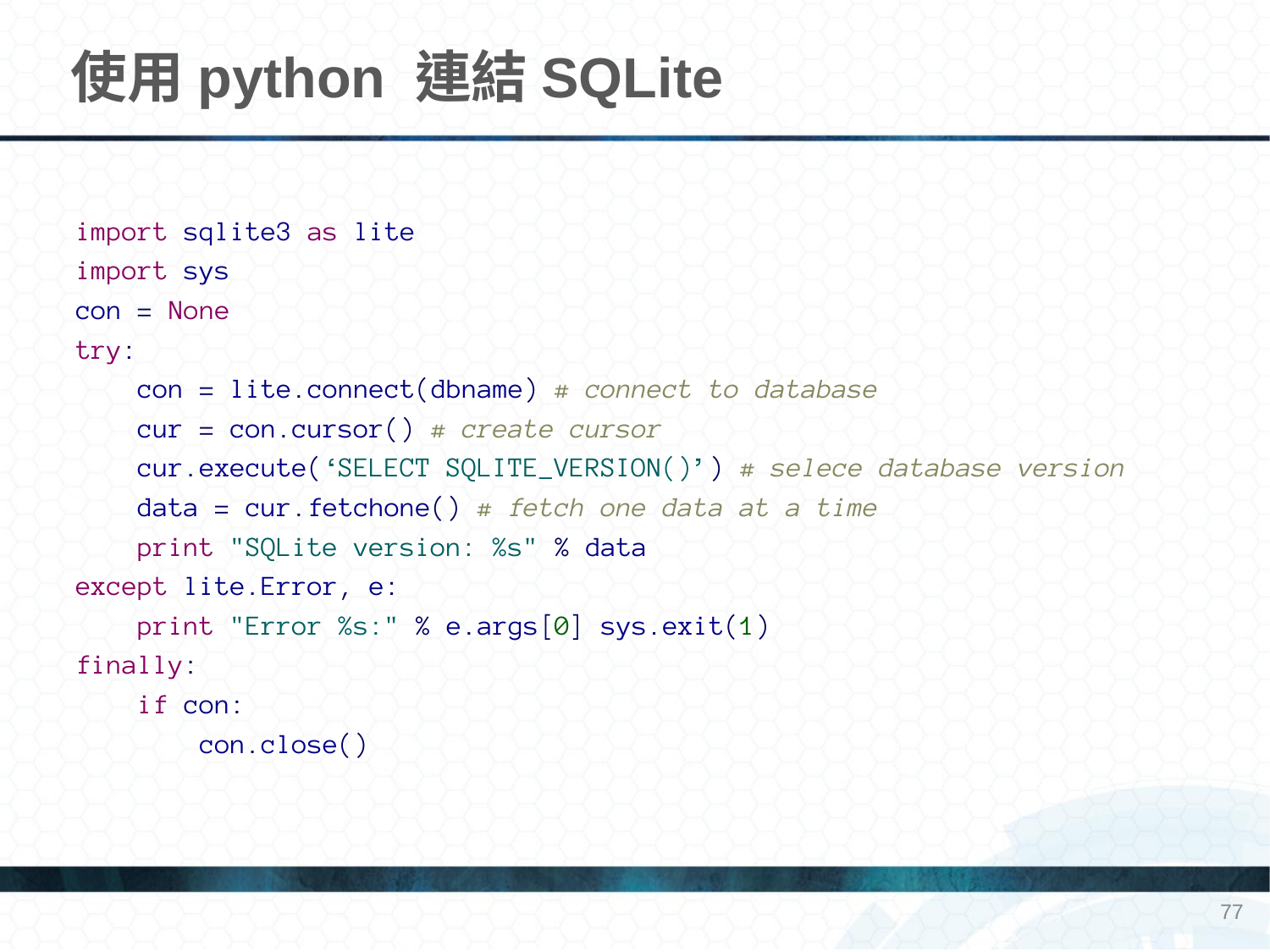

# 使用python 連結SQLite
import sqlite3 as lite
import sys
con = None
try:
    con = lite.connect(dbname) # connect to database
    cur = con.cursor() # create cursor
    cur.execute(‘SELECT SQLITE_VERSION()’) # selece database version
    data = cur.fetchone() # fetch one data at a time
    print "SQLite version: %s" % data
except lite.Error, e:
    print "Error %s:" % e.args[0] sys.exit(1)
finally:
    if con:
        con.close()

77